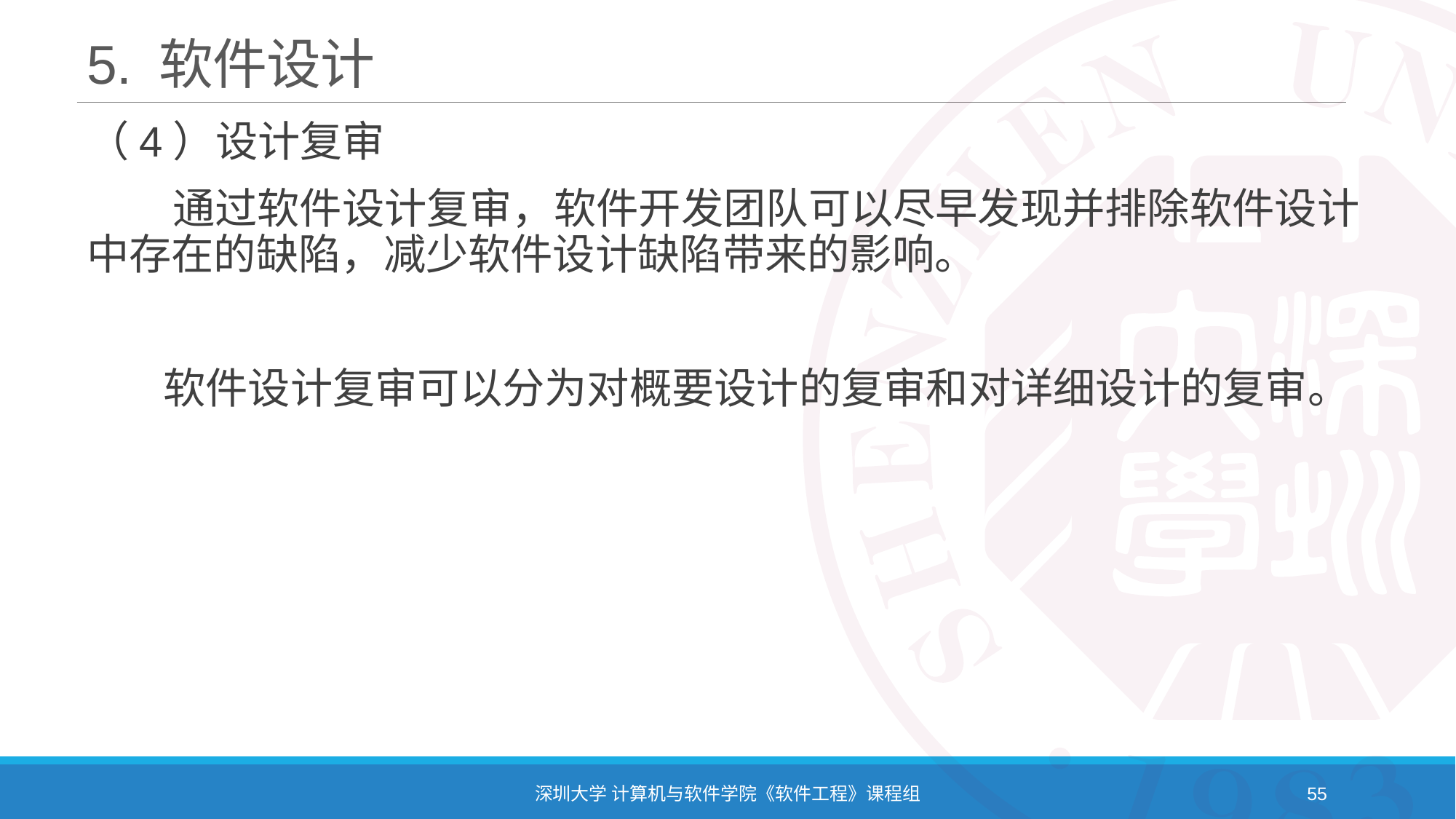

# 5. 软件设计
（4）设计复审
        通过软件设计复审，软件开发团队可以尽早发现并排除软件设计中存在的缺陷，减少软件设计缺陷带来的影响。

       软件设计复审可以分为对概要设计的复审和对详细设计的复审。

深圳大学 计算机与软件学院《软件工程》课程组
55